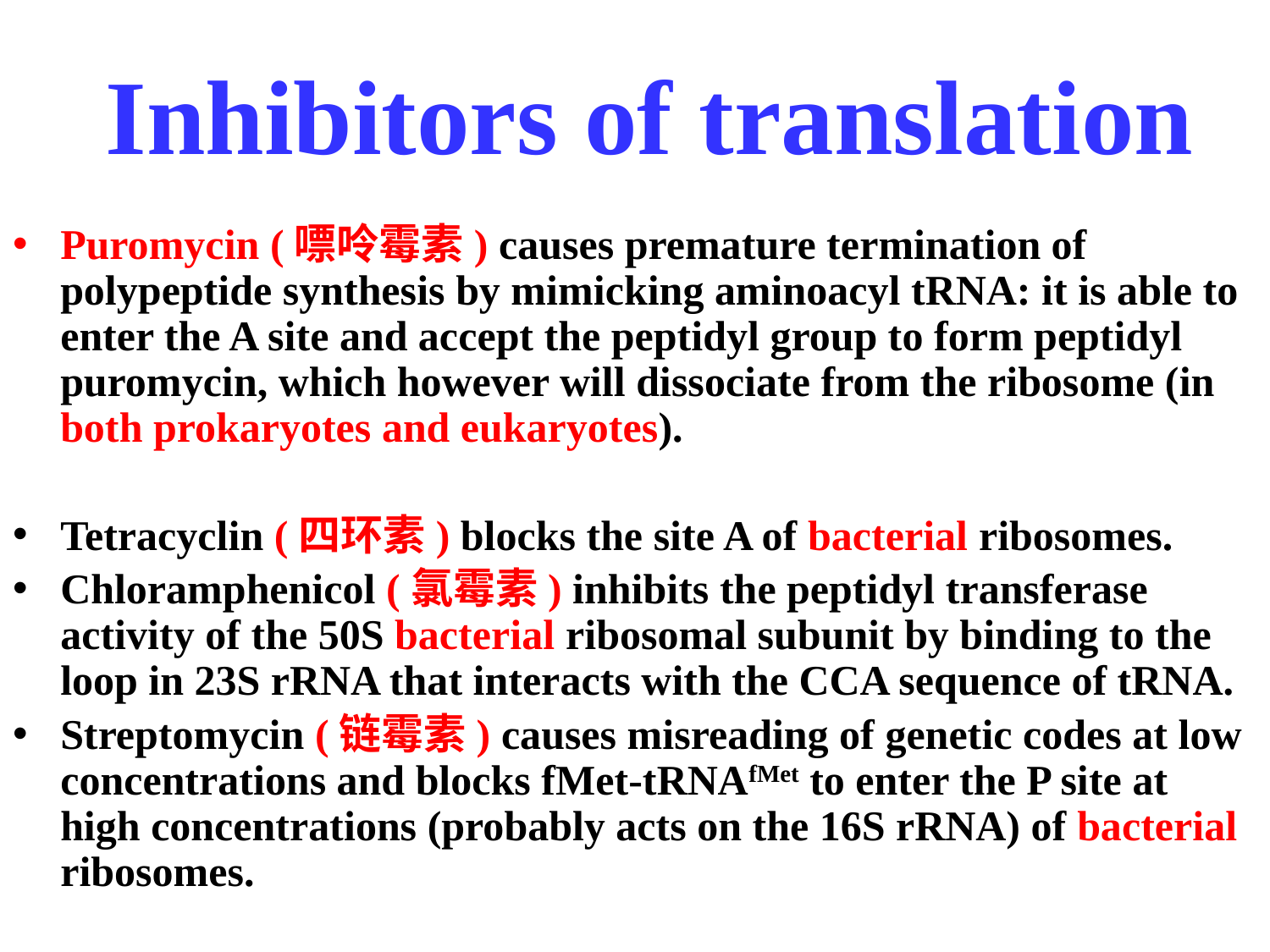

# Inhibitors of translation
Puromycin (嘌呤霉素) causes premature termination of polypeptide synthesis by mimicking aminoacyl tRNA: it is able to enter the A site and accept the peptidyl group to form peptidyl puromycin, which however will dissociate from the ribosome (in both prokaryotes and eukaryotes).

Tetracyclin (四环素) blocks the site A of bacterial ribosomes.
Chloramphenicol (氯霉素) inhibits the peptidyl transferase activity of the 50S bacterial ribosomal subunit by binding to the loop in 23S rRNA that interacts with the CCA sequence of tRNA.
Streptomycin (链霉素) causes misreading of genetic codes at low concentrations and blocks fMet-tRNAfMet to enter the P site at high concentrations (probably acts on the 16S rRNA) of bacterial ribosomes.